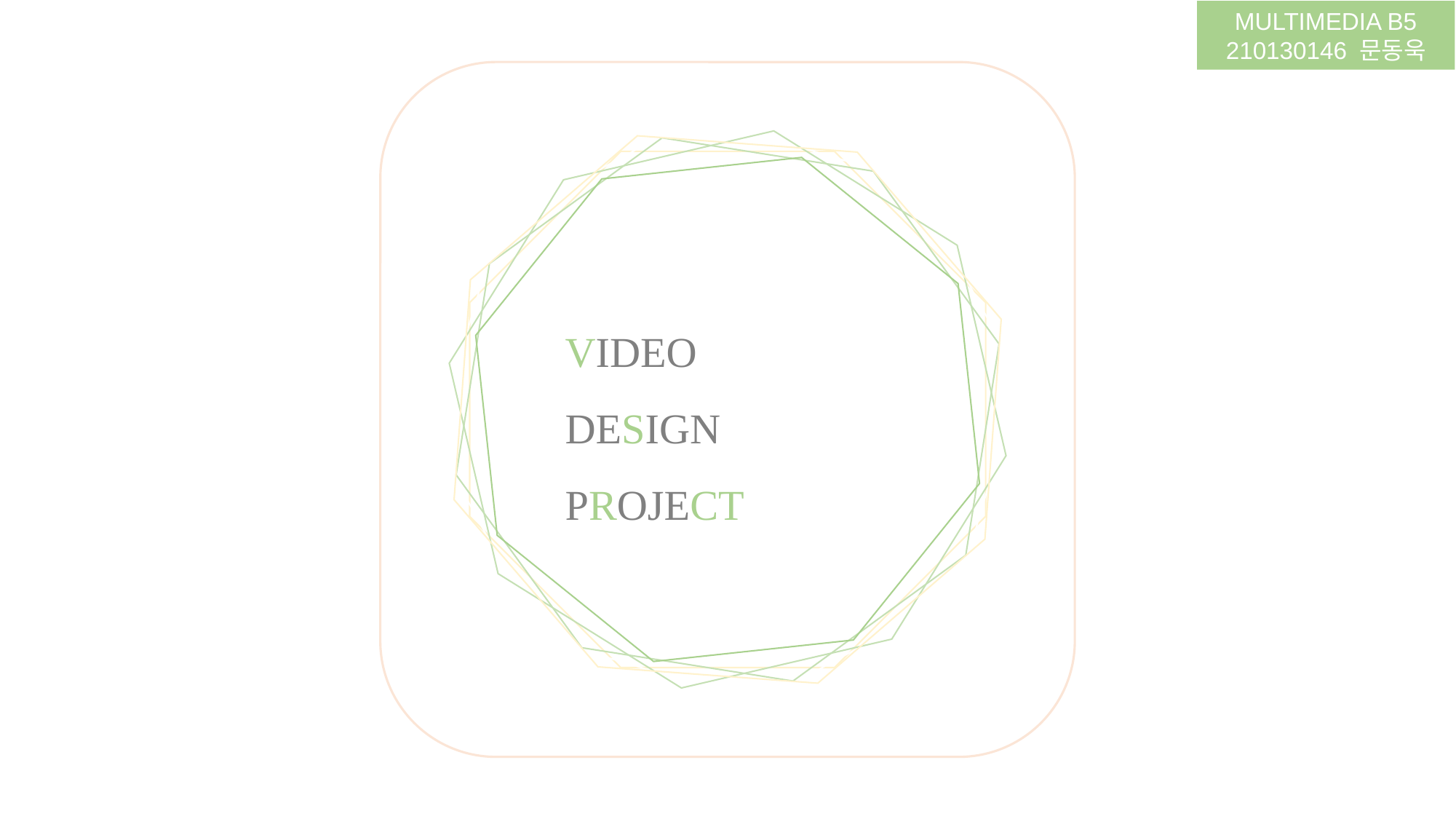

MULTIMEDIA B5
210130146 문동욱

VIDEO
DESIGN
PROJECT